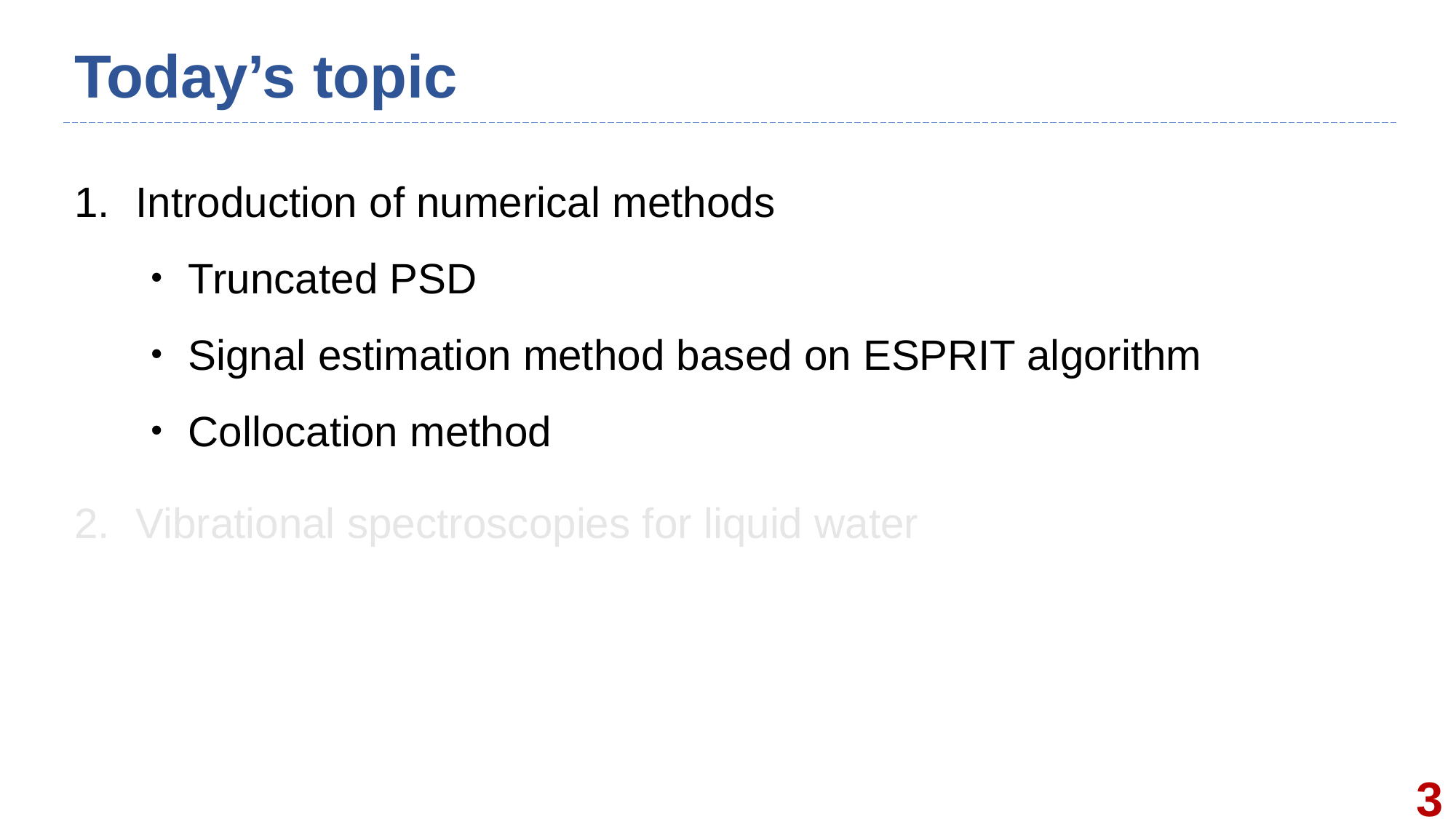

# Today’s topic
Introduction of numerical methods
・Truncated PSD
・Signal estimation method based on ESPRIT algorithm
・Collocation method
Vibrational spectroscopies for liquid water
3